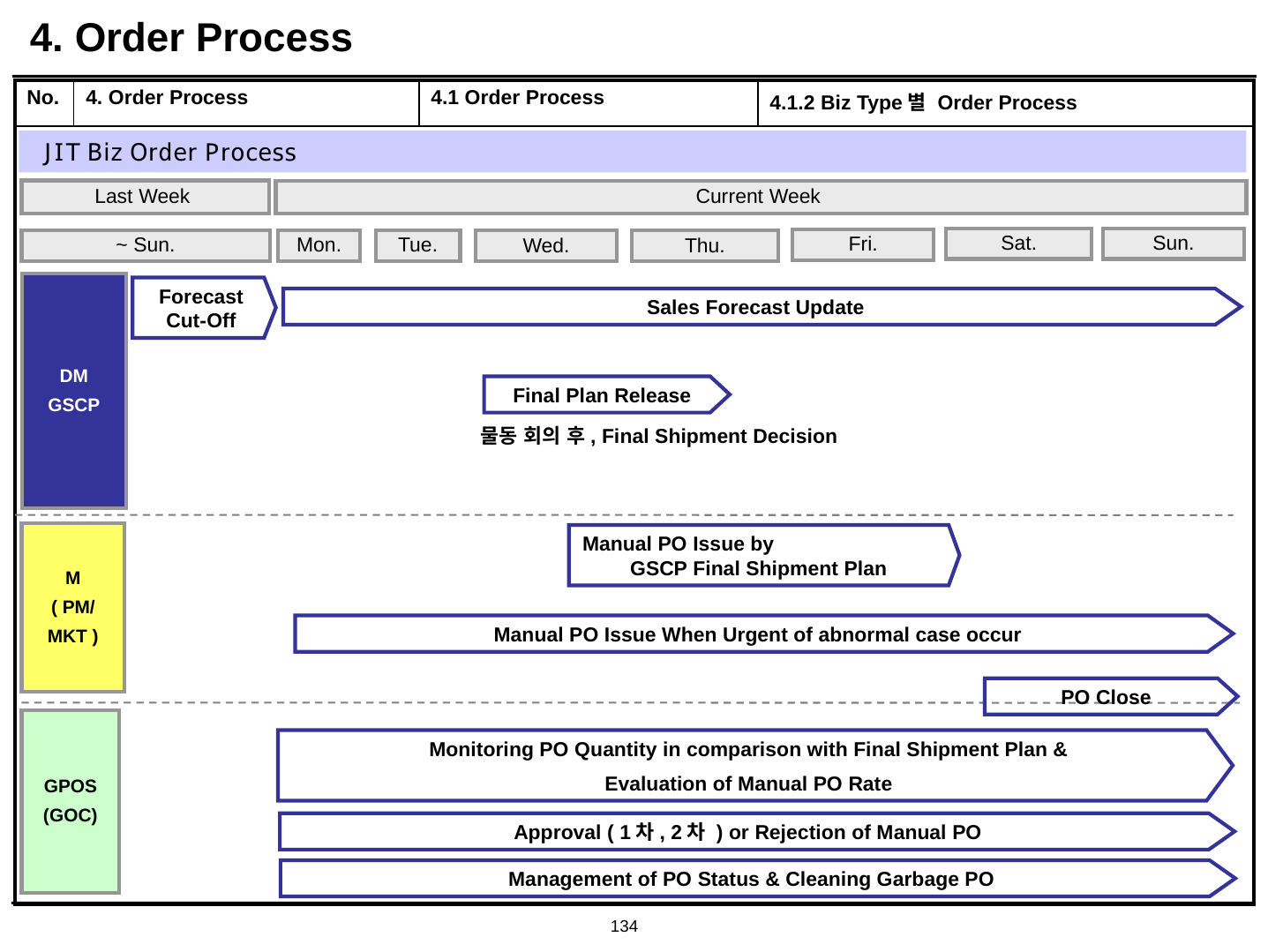

# 4. Order Process
| No. | 4. Order Process | 4.1 Order Process | 4.1.2 Biz Type별 Order Process |
| --- | --- | --- | --- |
|  |  |  |  |
JIT Biz Order Process
Last Week
Current Week
Sat.
Sun.
Fri.
~ Sun.
Mon.
Tue.
Wed.
Thu.
DM
GSCP
Forecast Cut-Off
Sales Forecast Update
Final Plan Release
물동 회의 후, Final Shipment Decision

M
( PM/
MKT )
Manual PO Issue by                              GSCP Final Shipment Plan
Manual PO Issue When Urgent of abnormal case occur
PO Close

GPOS
(GOC)
Monitoring PO Quantity in comparison with Final Shipment Plan &
Evaluation of Manual PO Rate
Approval ( 1차, 2차 ) or Rejection of Manual PO
Management of PO Status & Cleaning Garbage PO
134